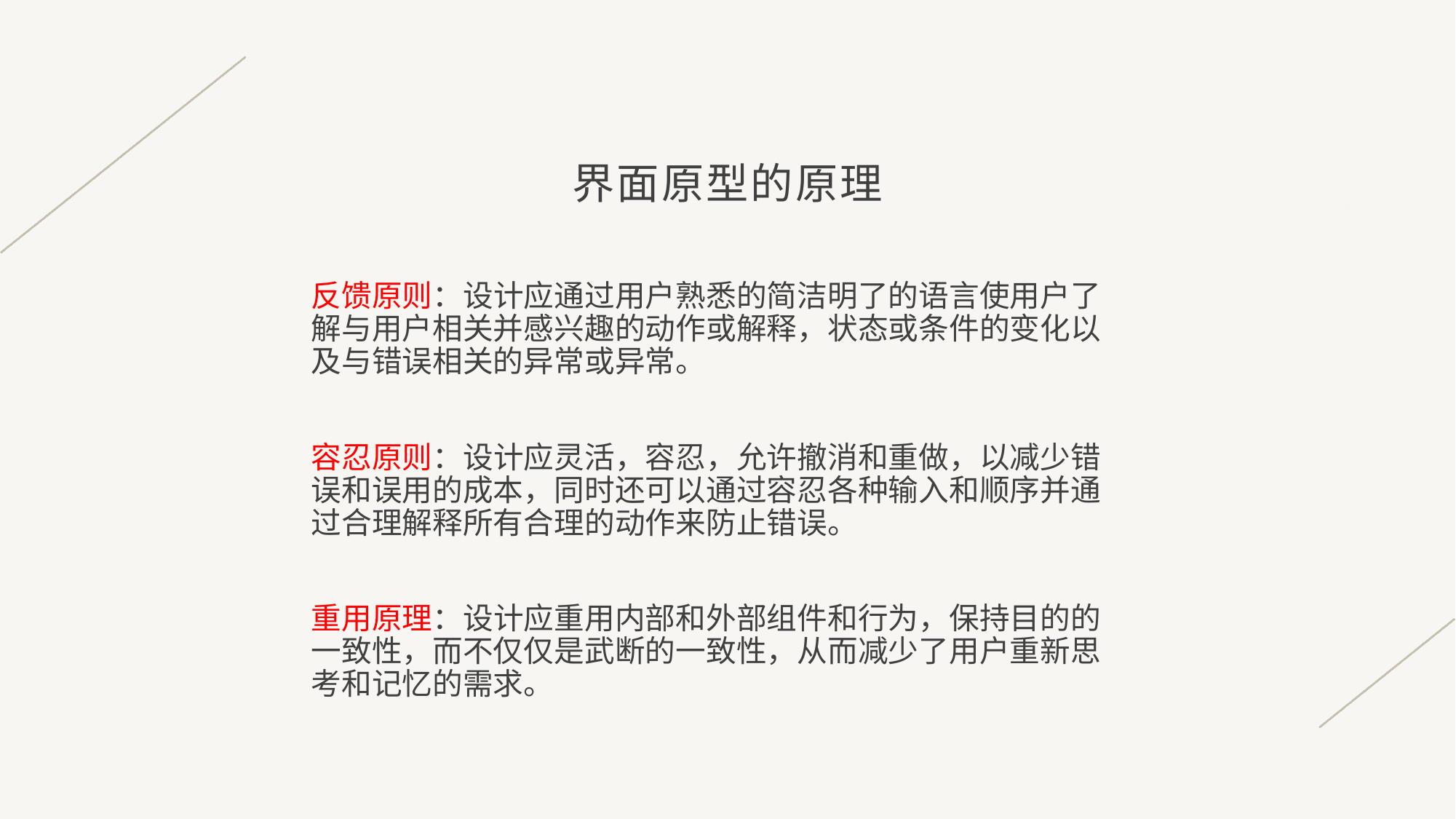

# 界面原型的原理

反馈原则：设计应通过用户熟悉的简洁明了的语言使用户了解与用户相关并感兴趣的动作或解释，状态或条件的变化以及与错误相关的异常或异常。

容忍原则：设计应灵活，容忍，允许撤消和重做，以减少错误和误用的成本，同时还可以通过容忍各种输入和顺序并通过合理解释所有合理的动作来防止错误。

重用原理：设计应重用内部和外部组件和行为，保持目的的一致性，而不仅仅是武断的一致性，从而减少了用户重新思考和记忆的需求。

5